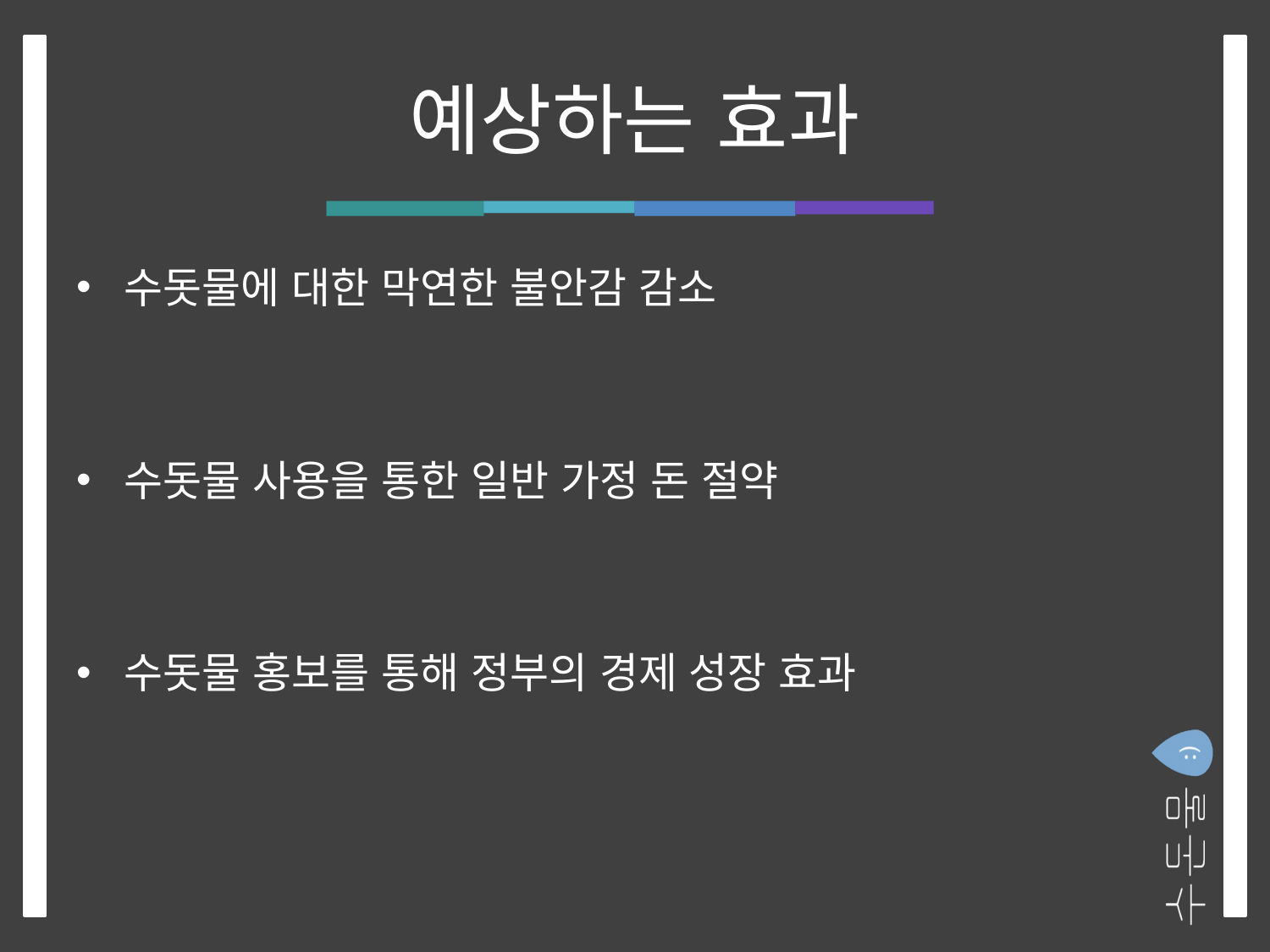

# 예상하는 효과
수돗물에 대한 막연한 불안감 감소

수돗물 사용을 통한 일반 가정 돈 절약

수돗물 홍보를 통해 정부의 경제 성장 효과